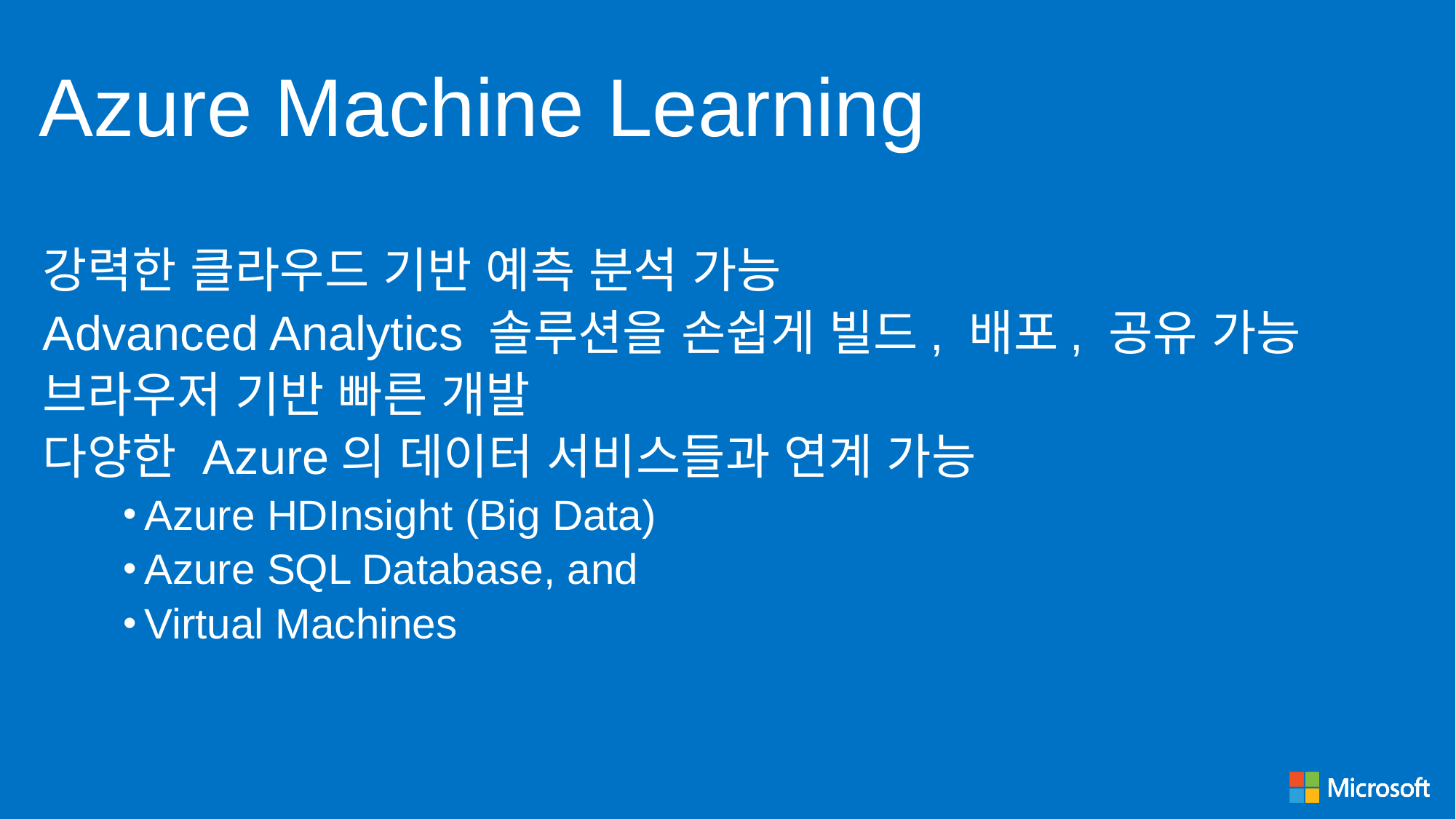

#
Azure Machine Learning

강력한 클라우드 기반 예측 분석 가능
Advanced Analytics 솔루션을 손쉽게 빌드, 배포, 공유 가능
브라우저 기반 빠른 개발
다양한 Azure의 데이터 서비스들과 연계 가능
Azure HDInsight (Big Data)
Azure SQL Database, and
Virtual Machines